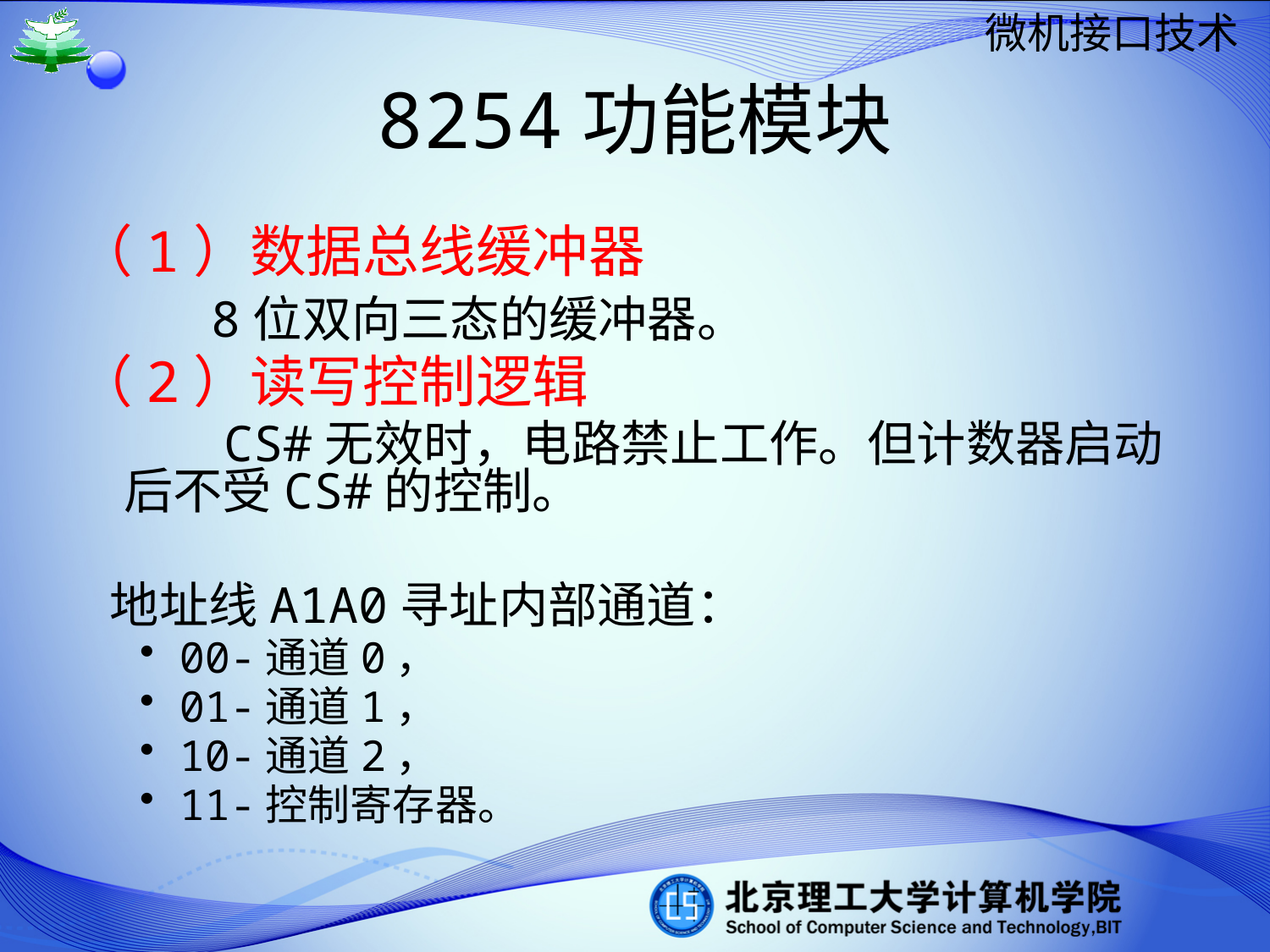

# 8254功能模块
（1）数据总线缓冲器
    8位双向三态的缓冲器。
（2）读写控制逻辑
     CS#无效时，电路禁止工作。但计数器启动后不受CS#的控制。

  地址线A1A0寻址内部通道：
00-通道0，
01-通道1，
10-通道2，
11-控制寄存器。